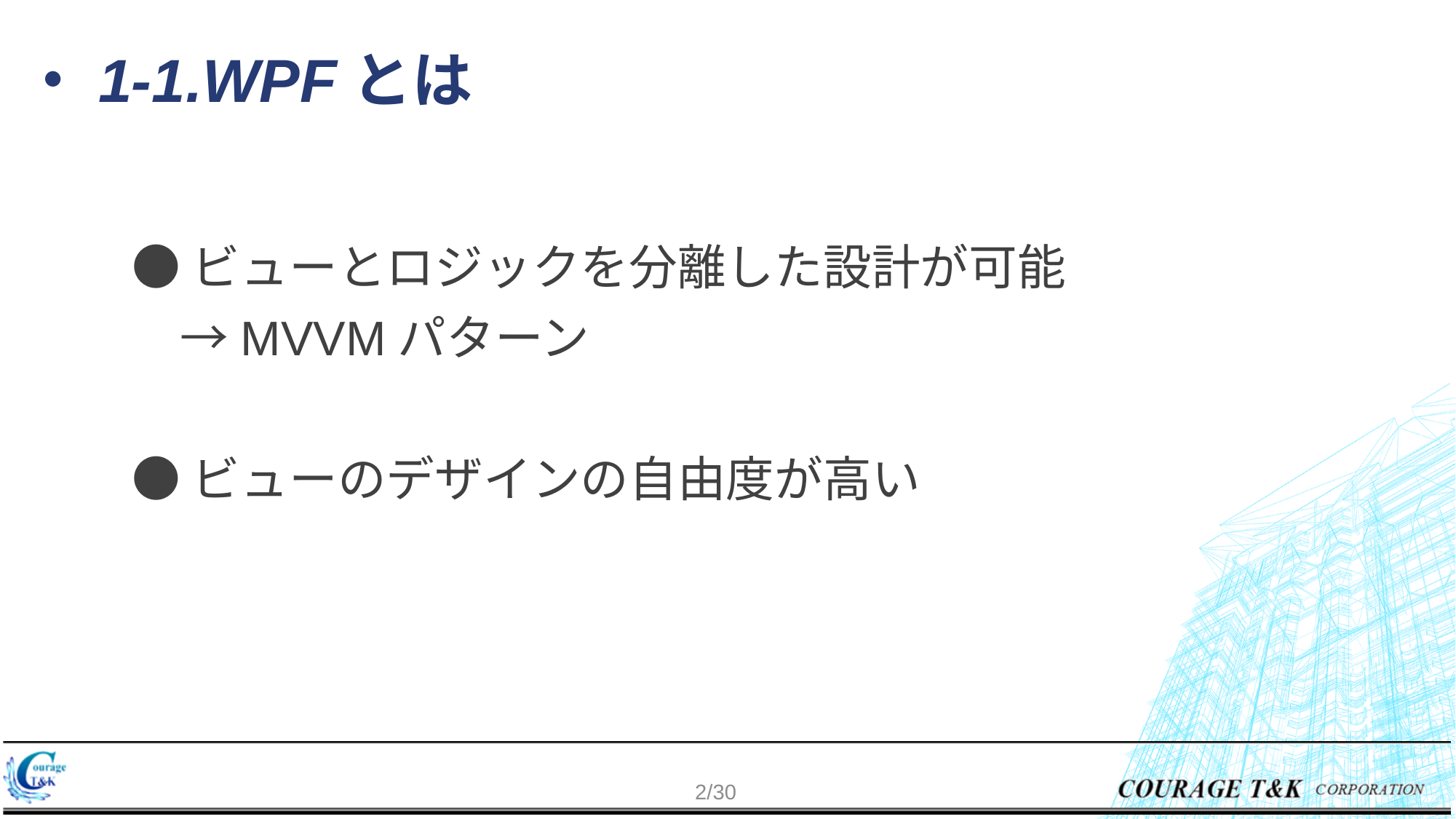

# ・1-1.WPFとは
●ビューとロジックを分離した設計が可能
　→MVVMパターン

●ビューのデザインの自由度が高い
2/30